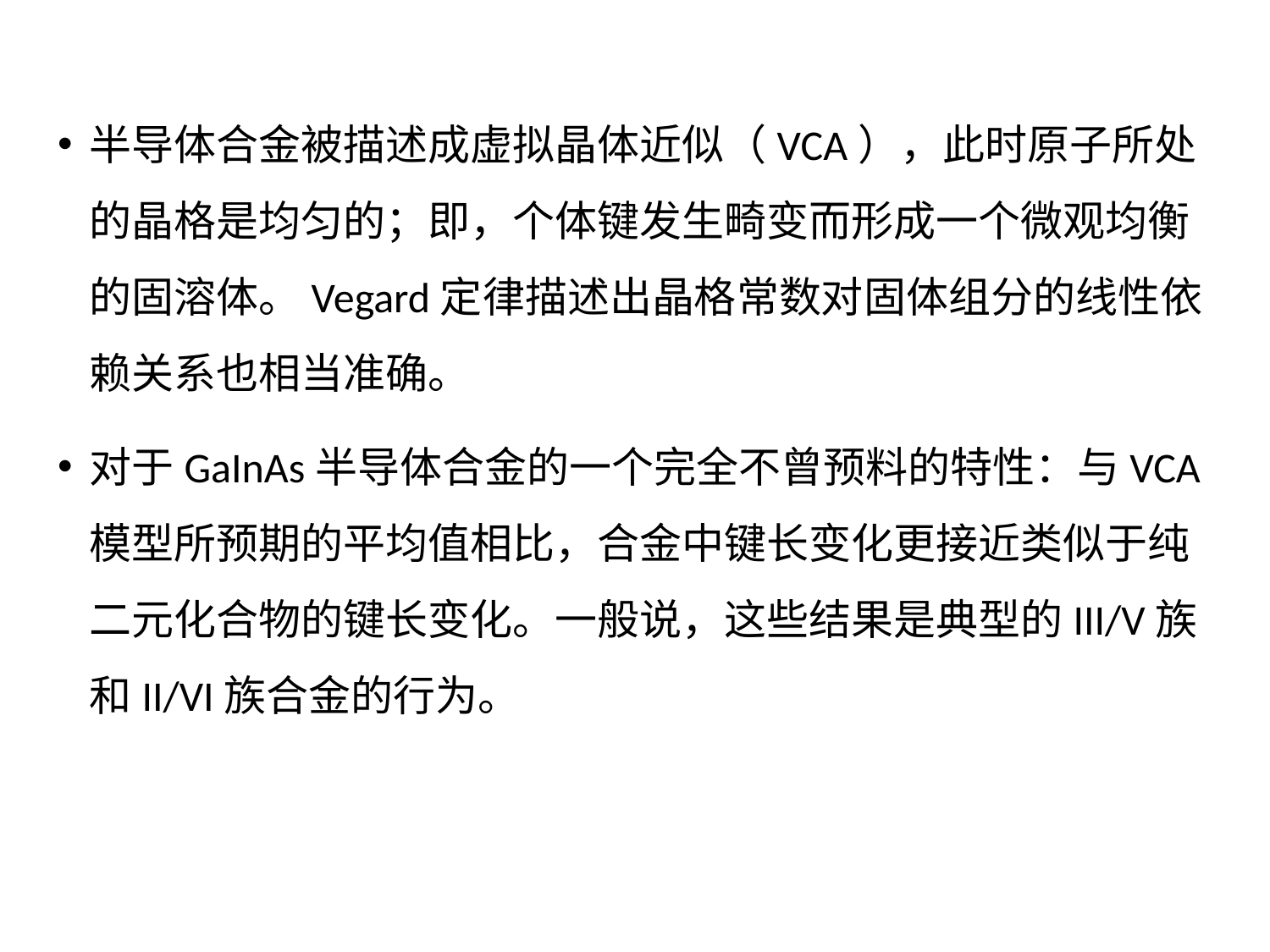

半导体合金被描述成虚拟晶体近似（VCA），此时原子所处的晶格是均匀的；即，个体键发生畸变而形成一个微观均衡的固溶体。Vegard定律描述出晶格常数对固体组分的线性依赖关系也相当准确。
对于GaInAs半导体合金的一个完全不曾预料的特性：与VCA模型所预期的平均值相比，合金中键长变化更接近类似于纯二元化合物的键长变化。一般说，这些结果是典型的III/V族和II/VI族合金的行为。
52